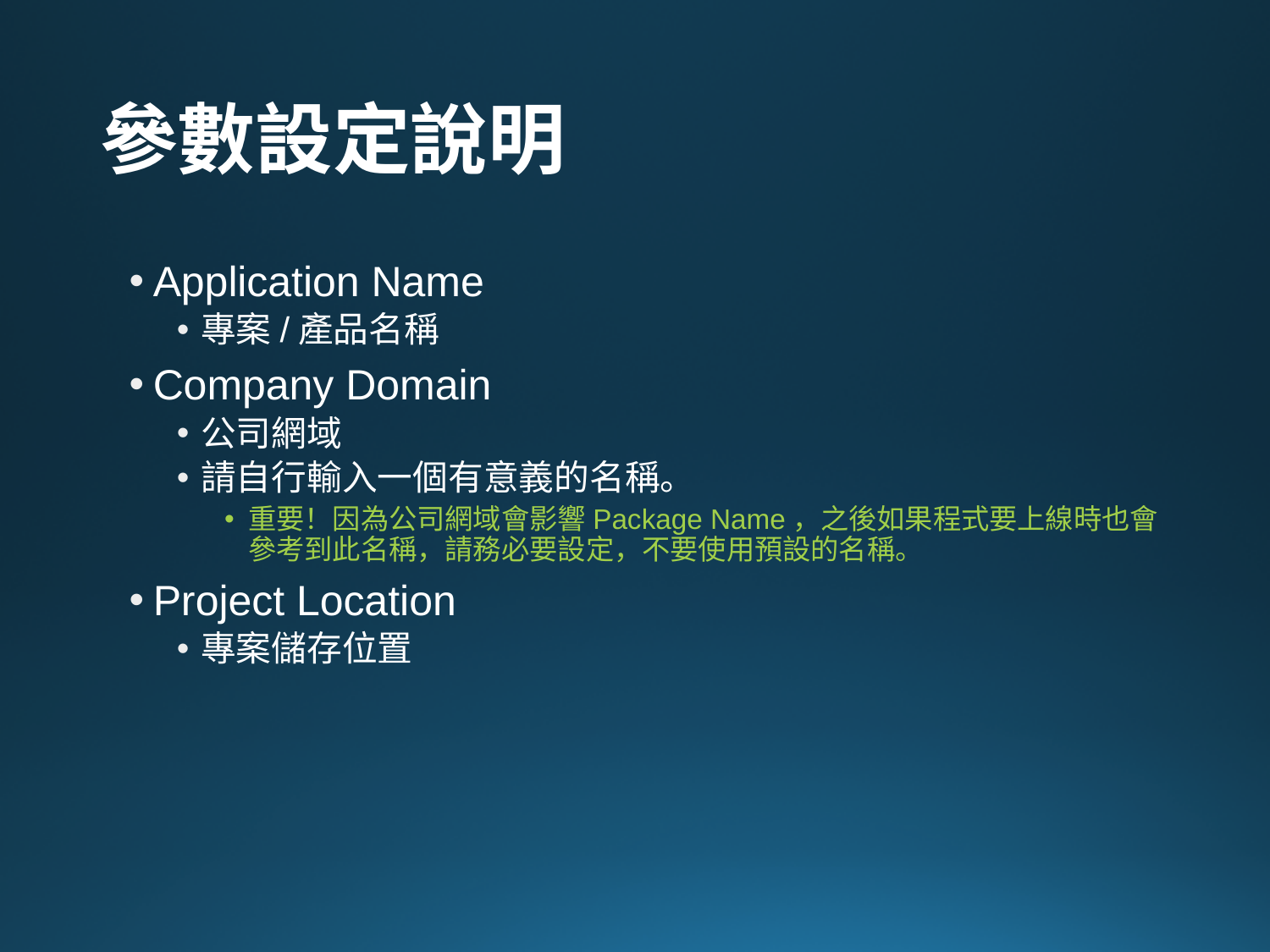

# 參數設定說明
Application Name
專案/產品名稱
Company Domain
公司網域
請自行輸入一個有意義的名稱。
重要！因為公司網域會影響Package Name，之後如果程式要上線時也會參考到此名稱，請務必要設定，不要使用預設的名稱。
Project Location
專案儲存位置